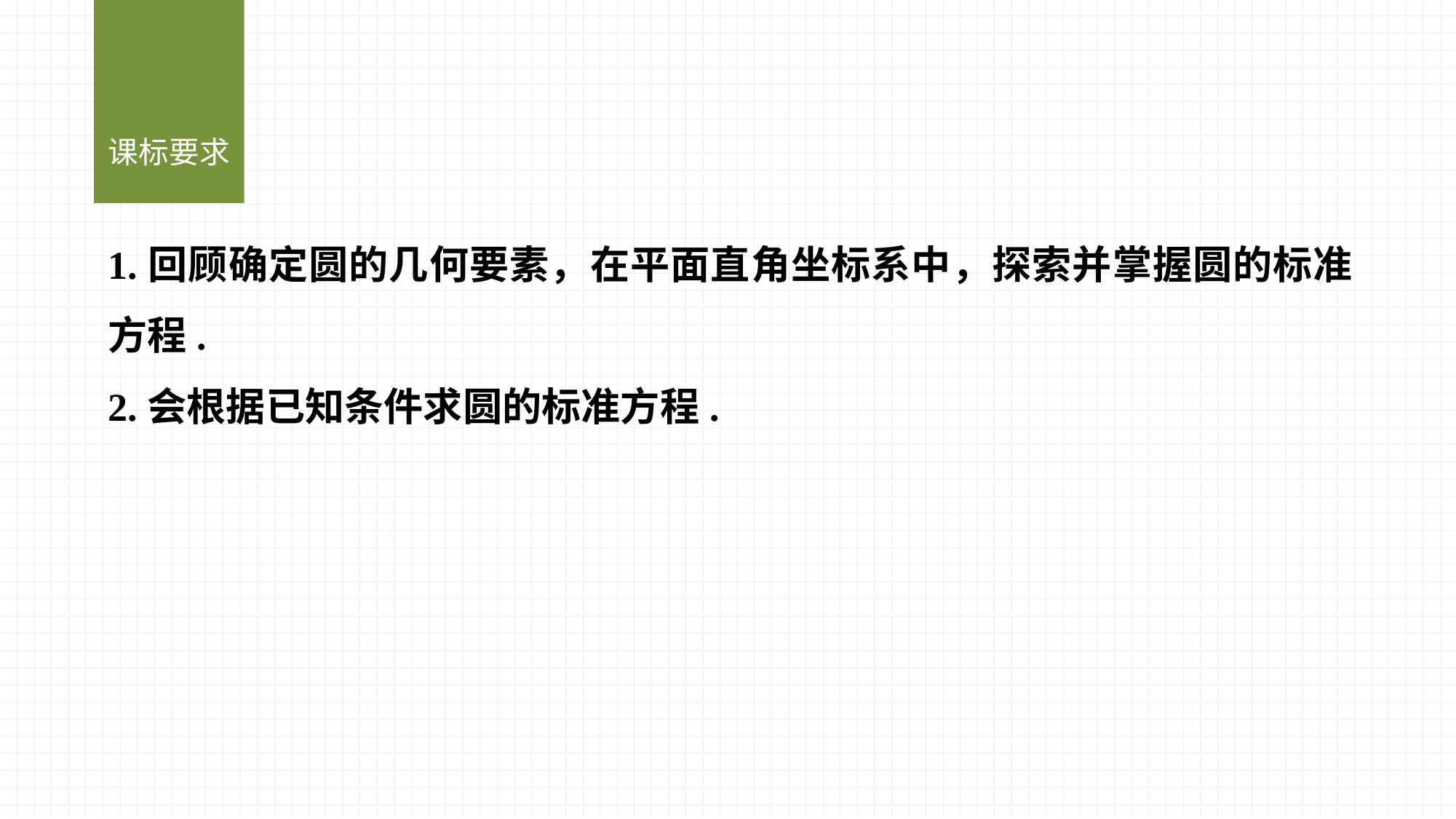

课标要求
1.回顾确定圆的几何要素，在平面直角坐标系中，探索并掌握圆的标准方程.
2.会根据已知条件求圆的标准方程.